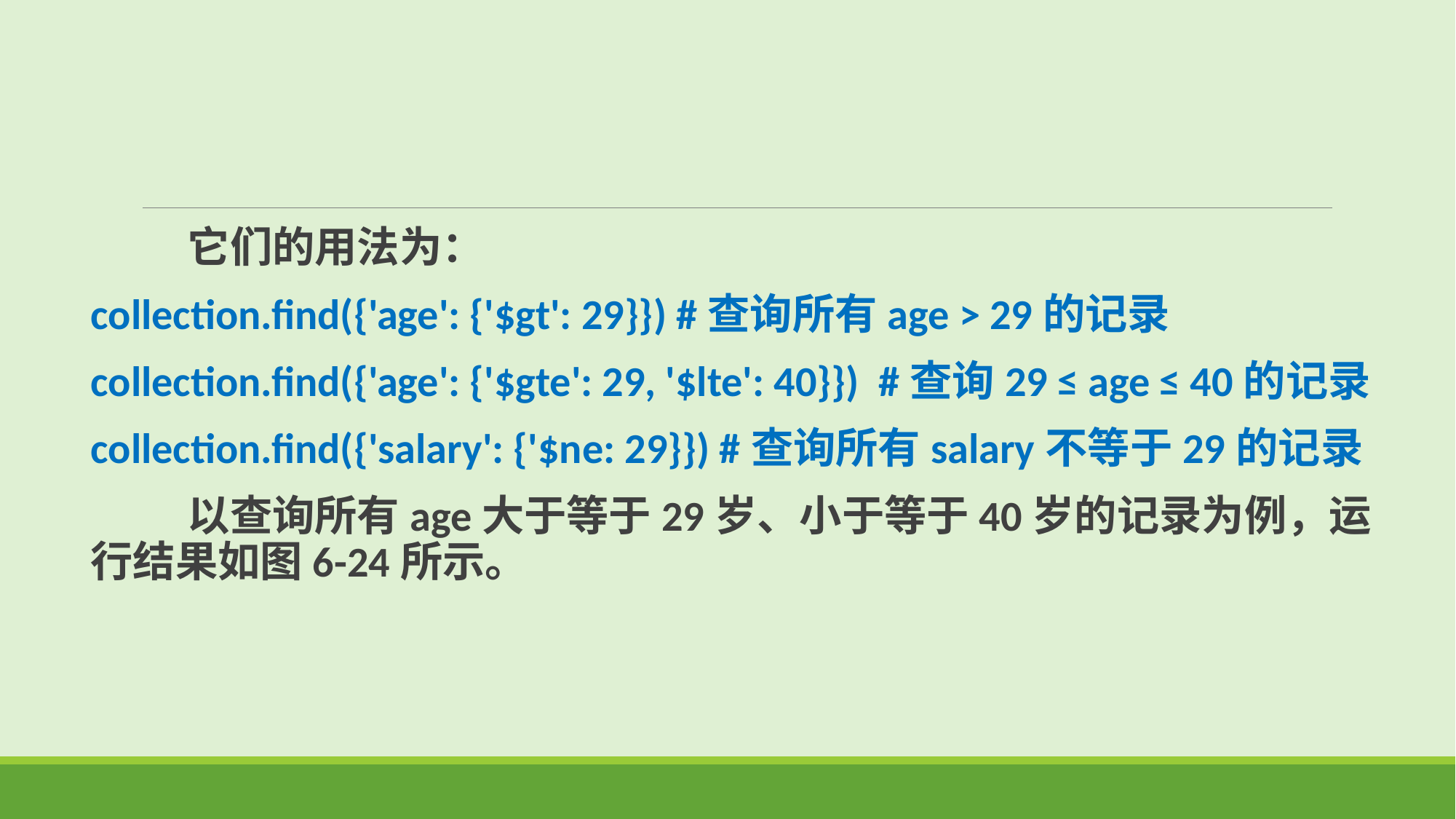

它们的用法为：
collection.find({'age': {'$gt': 29}}) #查询所有age > 29的记录
collection.find({'age': {'$gte': 29, '$lte': 40}})  #查询29 ≤ age ≤ 40的记录
collection.find({'salary': {'$ne: 29}}) #查询所有salary不等于29的记录
         以查询所有age大于等于29岁、小于等于40岁的记录为例，运行结果如图6-24所示。